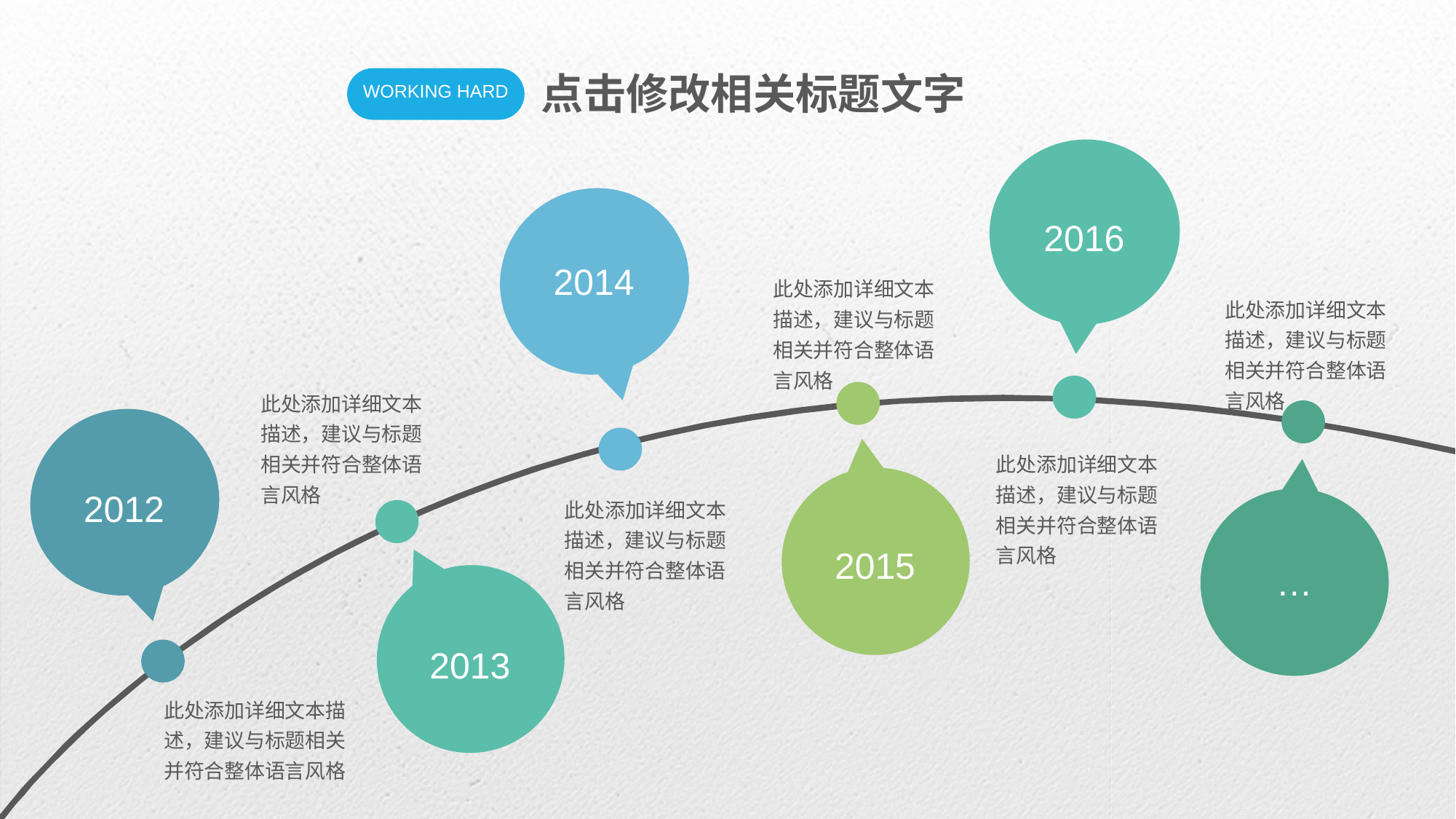

点击修改相关标题文字

2016
2014
此处添加详细文本描述，建议与标题相关并符合整体语言风格
此处添加详细文本描述，建议与标题相关并符合整体语言风格

此处添加详细文本描述，建议与标题相关并符合整体语言风格

此处添加详细文本描述，建议与标题相关并符合整体语言风格

2012

此处添加详细文本描述，建议与标题相关并符合整体语言风格

2015
…

2013

此处添加详细文本描述，建议与标题相关并符合整体语言风格